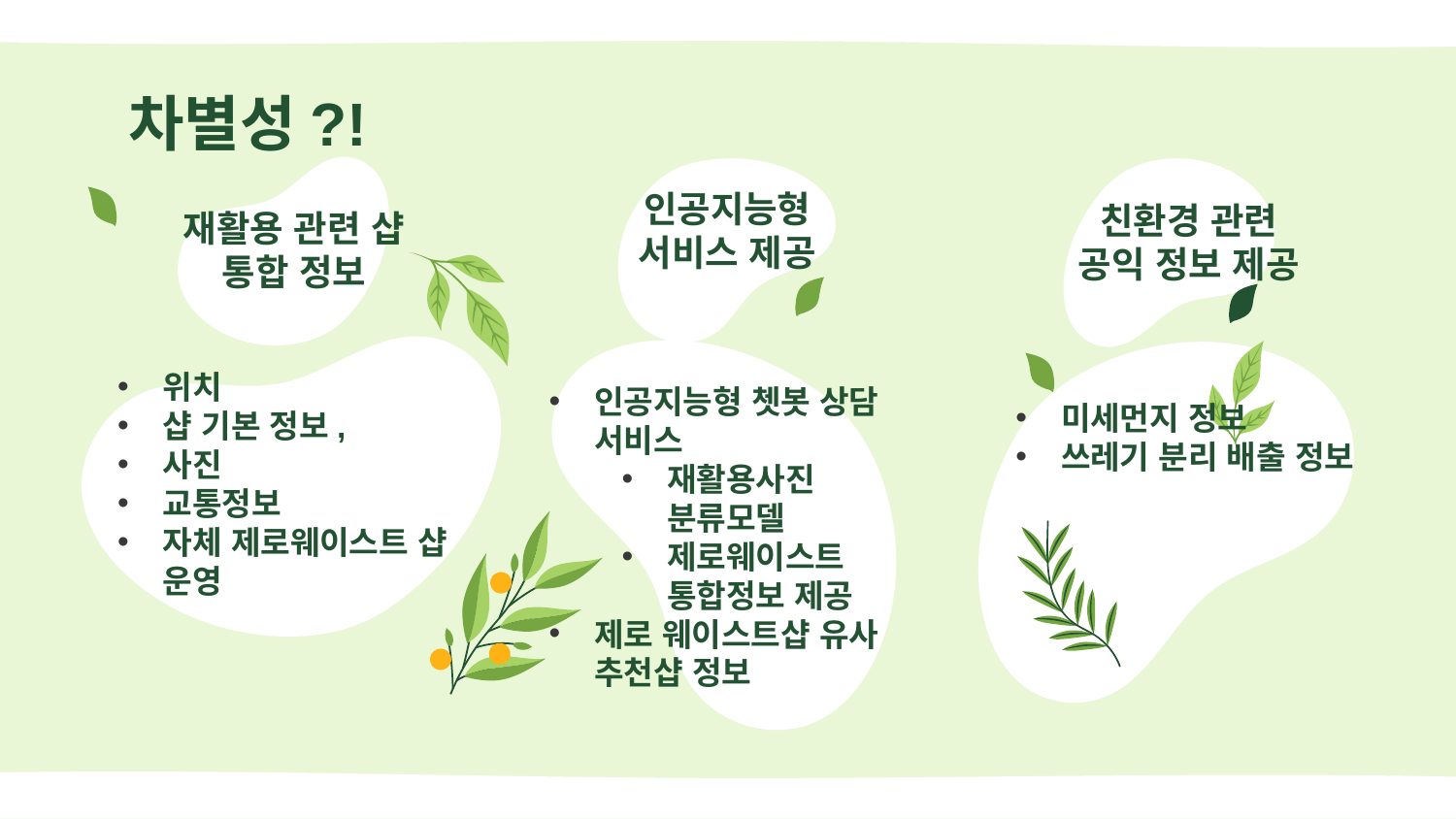

# 차별성?!

인공지능형
서비스 제공

친환경 관련
공익 정보 제공
재활용 관련 샵
통합 정보

인공지능형 쳇봇 상담 서비스
재활용사진 분류모델
제로웨이스트 통합정보 제공
제로 웨이스트샵 유사 추천샵 정보

미세먼지 정보
쓰레기 분리 배출 정보

위치
샵 기본 정보,
사진
교통정보
자체 제로웨이스트 샵 운영